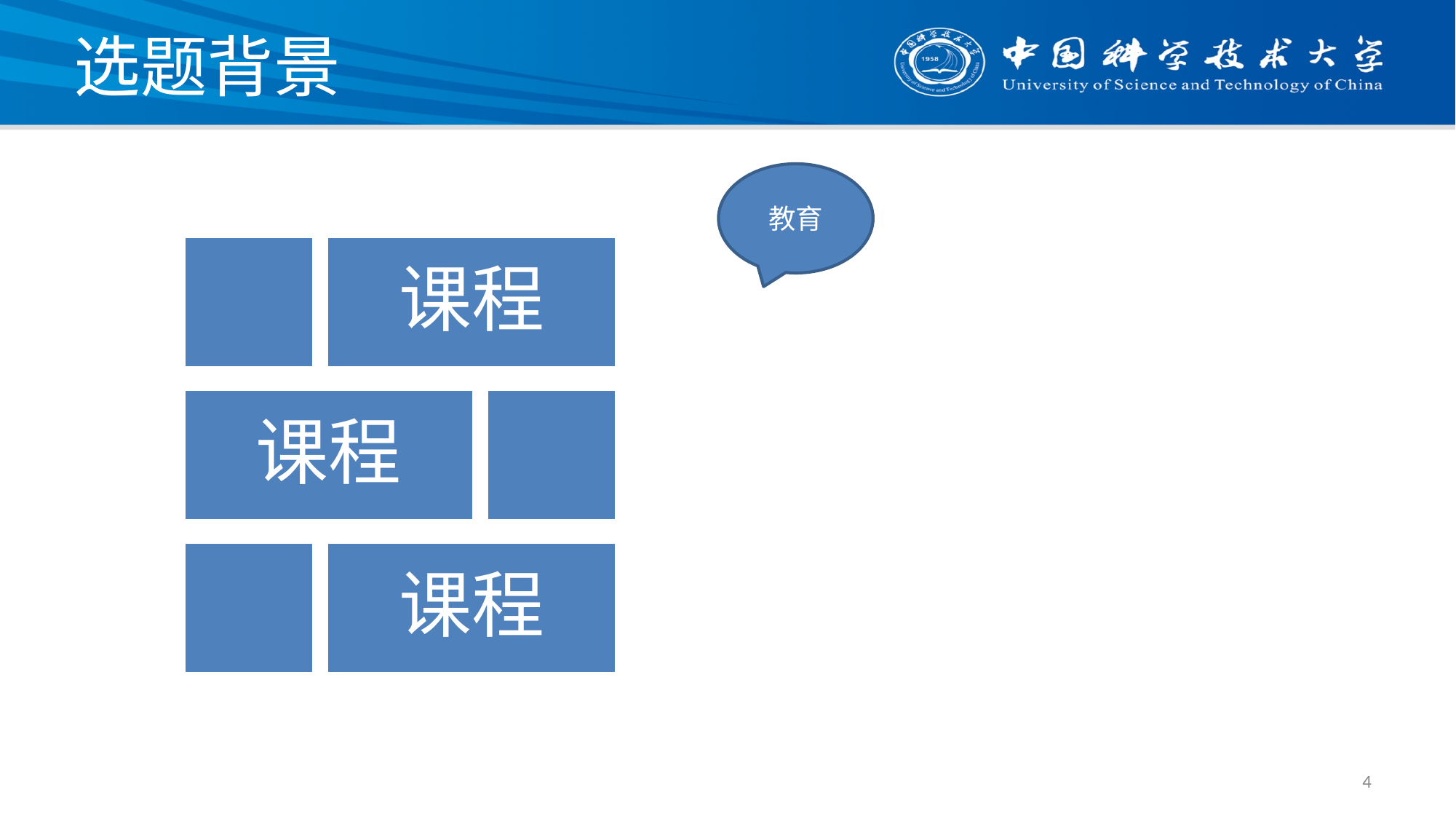

# 选题背景
教育
课程
课程
课程
4